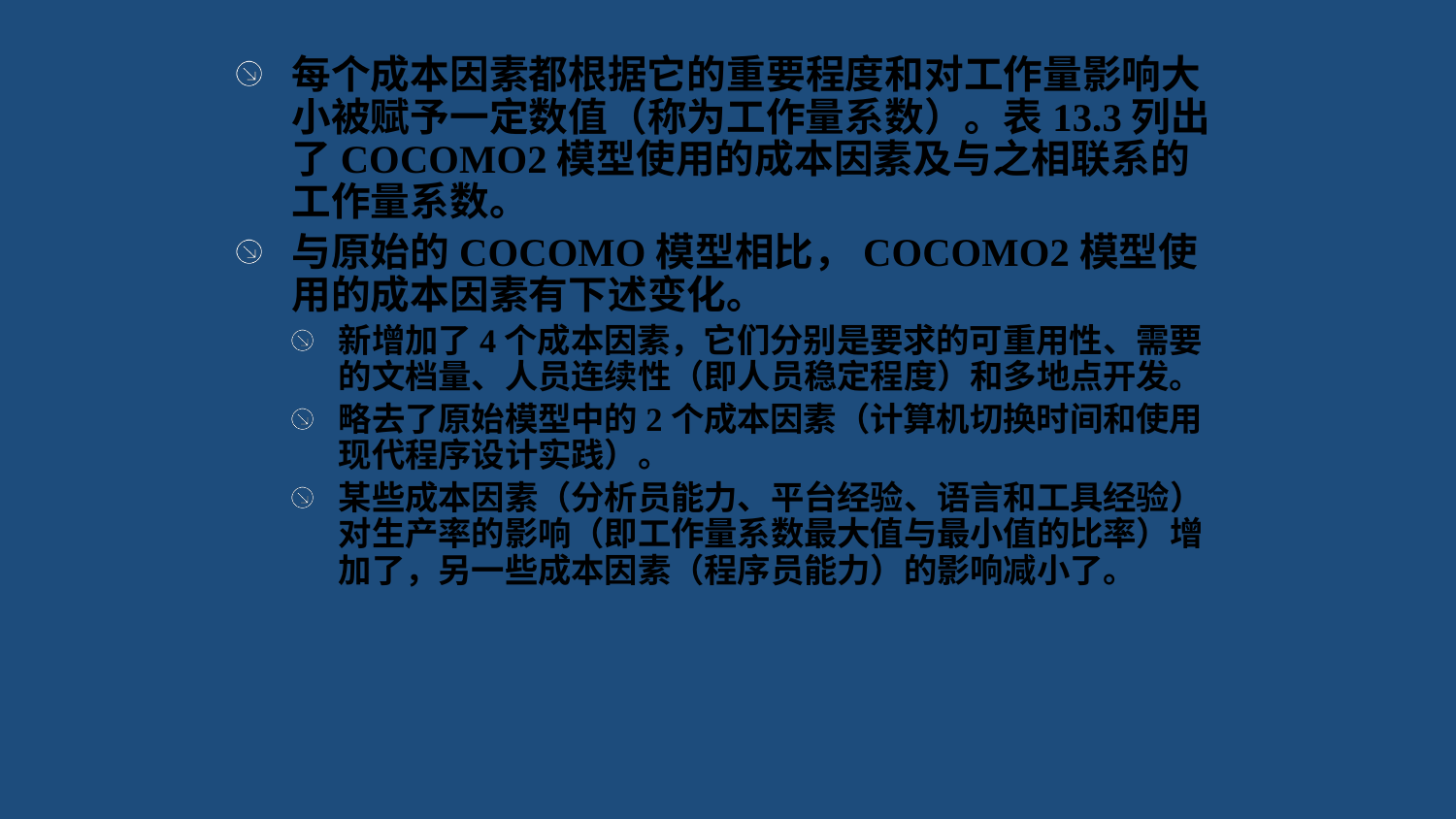

每个成本因素都根据它的重要程度和对工作量影响大小被赋予一定数值（称为工作量系数）。表13.3列出了COCOMO2模型使用的成本因素及与之相联系的工作量系数。
与原始的COCOMO模型相比，COCOMO2模型使用的成本因素有下述变化。
新增加了4个成本因素，它们分别是要求的可重用性、需要的文档量、人员连续性（即人员稳定程度）和多地点开发。
略去了原始模型中的2个成本因素（计算机切换时间和使用现代程序设计实践）。
某些成本因素（分析员能力、平台经验、语言和工具经验）对生产率的影响（即工作量系数最大值与最小值的比率）增加了，另一些成本因素（程序员能力）的影响减小了。